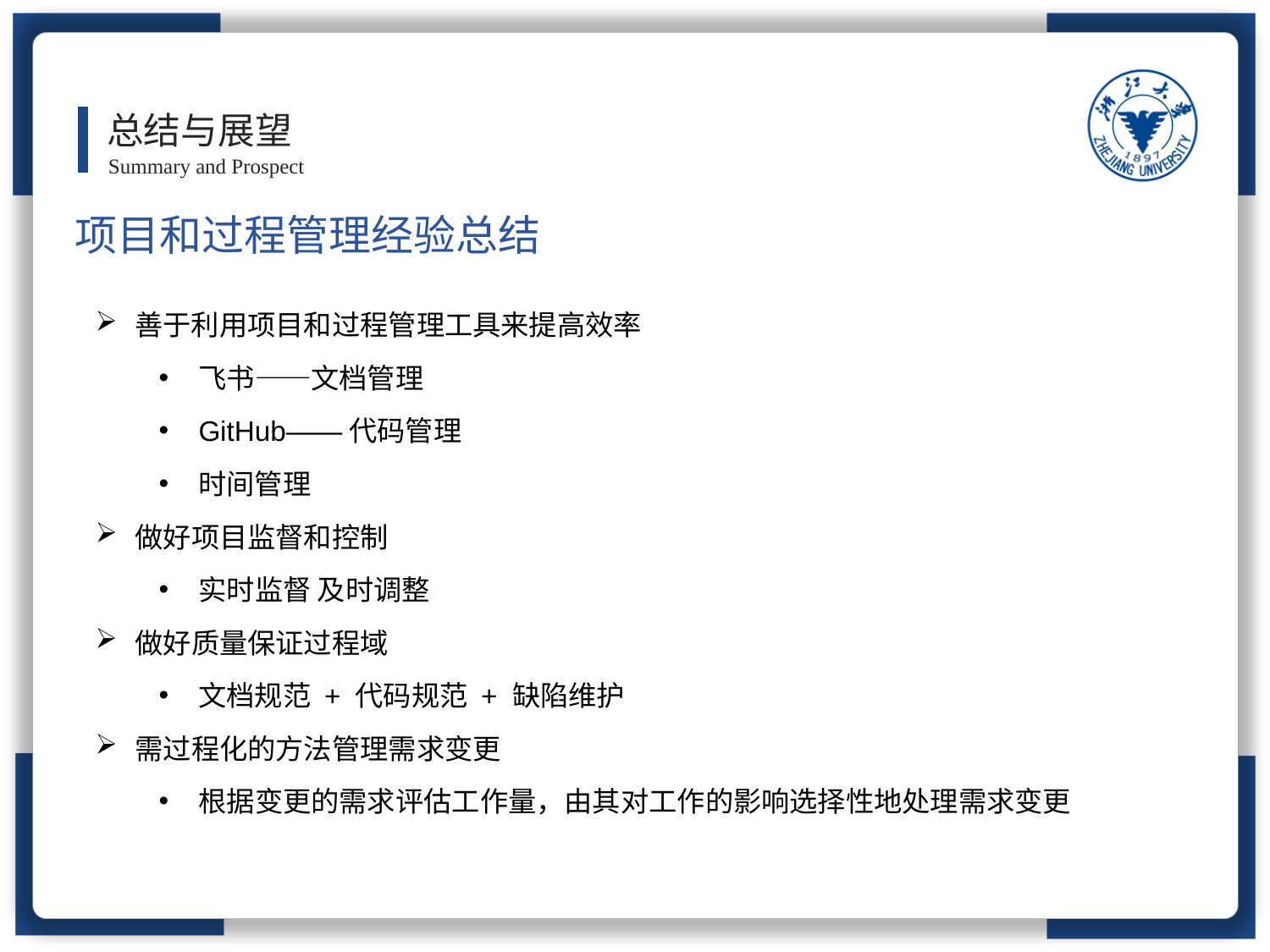

总结与展望
Summary and Prospect
项目和过程管理经验总结
善于利用项目和过程管理工具来提高效率
飞书——文档管理
GitHub——代码管理
时间管理
做好项目监督和控制
实时监督 及时调整
做好质量保证过程域
文档规范 + 代码规范 + 缺陷维护
需过程化的方法管理需求变更
根据变更的需求评估工作量，由其对工作的影响选择性地处理需求变更